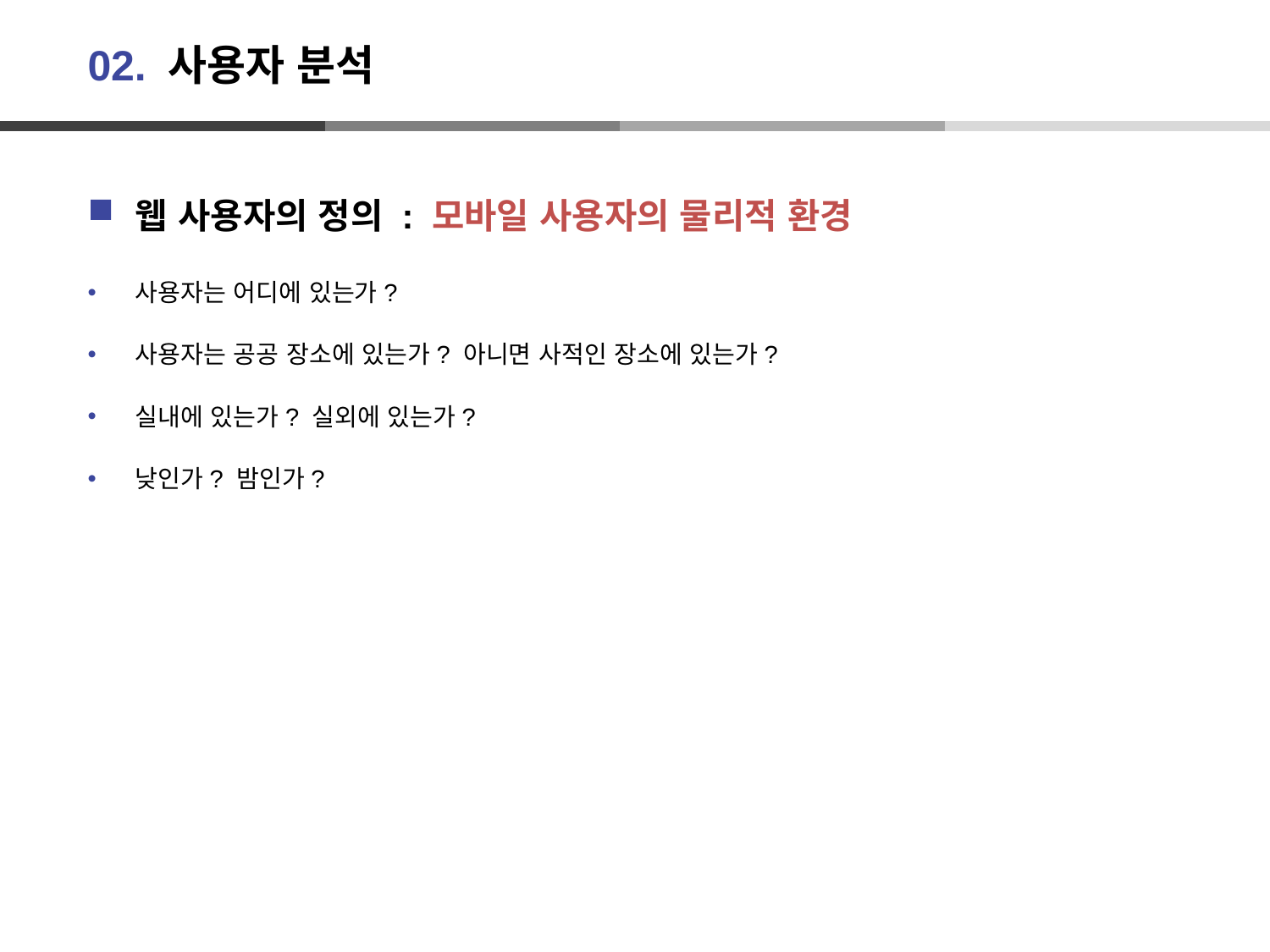

# 02. 사용자 분석
웹 사용자의 정의 : 모바일 사용자의 물리적 환경
사용자는 어디에 있는가?
사용자는 공공 장소에 있는가? 아니면 사적인 장소에 있는가?
실내에 있는가? 실외에 있는가?
낮인가? 밤인가?